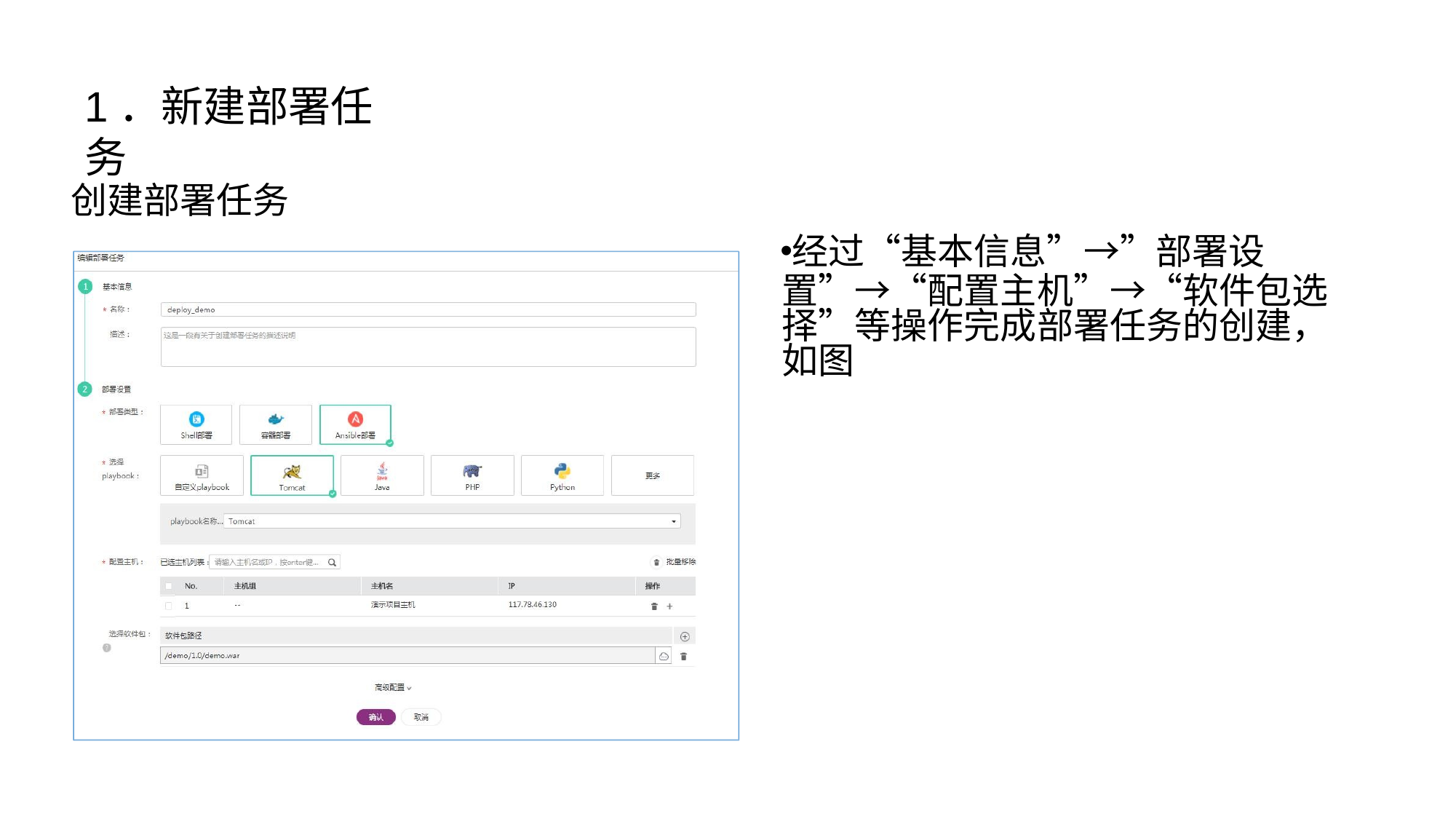

# 1．新建部署任务
创建部署任务
经过“基本信息”→”部署设
置”→“配置主机”→“软件包选 择”等操作完成部署任务的创建， 如图